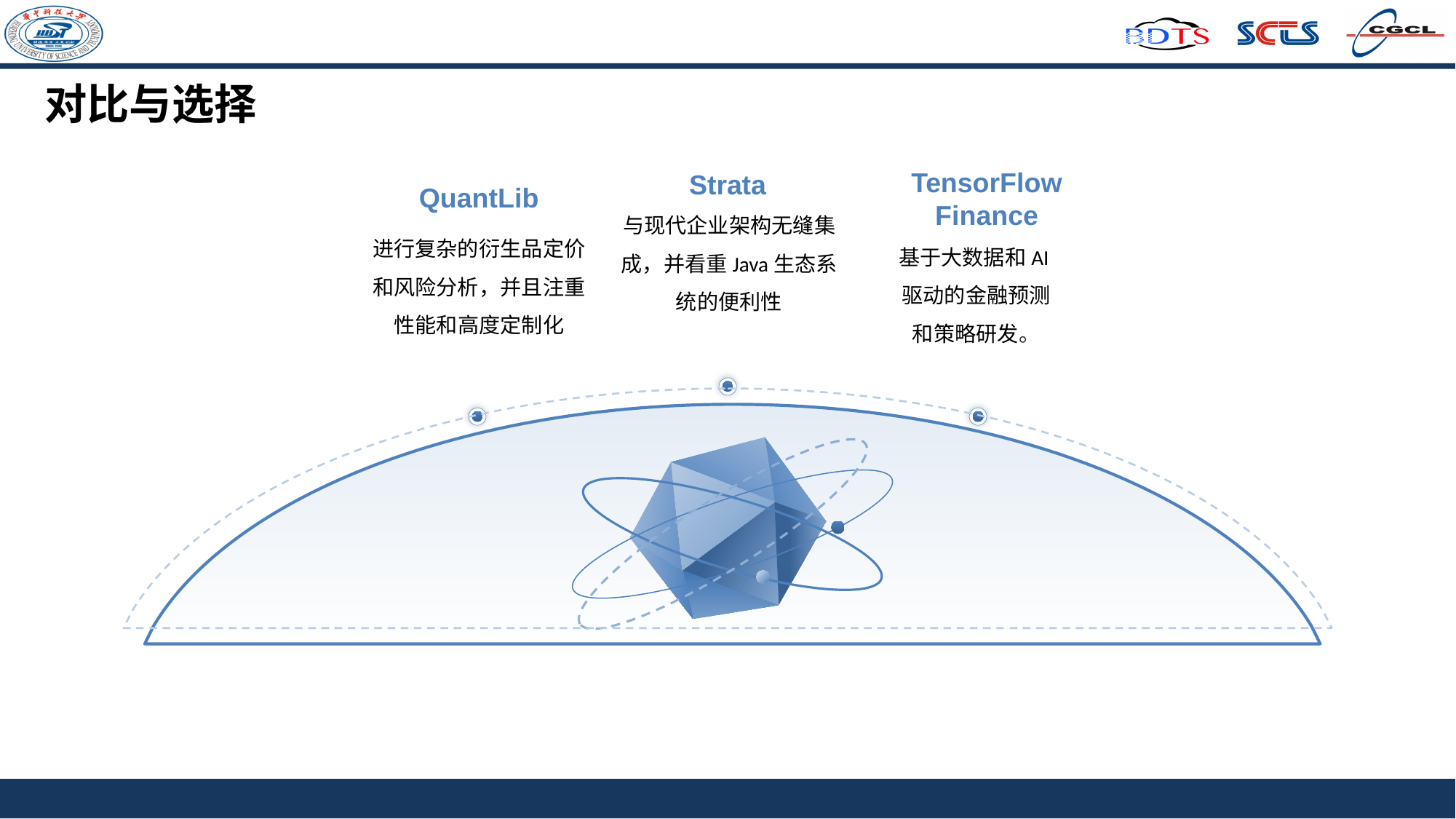

对比与选择
Strata
QuantLib
TensorFlow Finance
与现代企业架构无缝集成，并看重Java生态系统的便利性
进行复杂的衍生品定价和风险分析，并且注重性能和高度定制化
基于大数据和AI驱动的金融预测和策略研发。

13